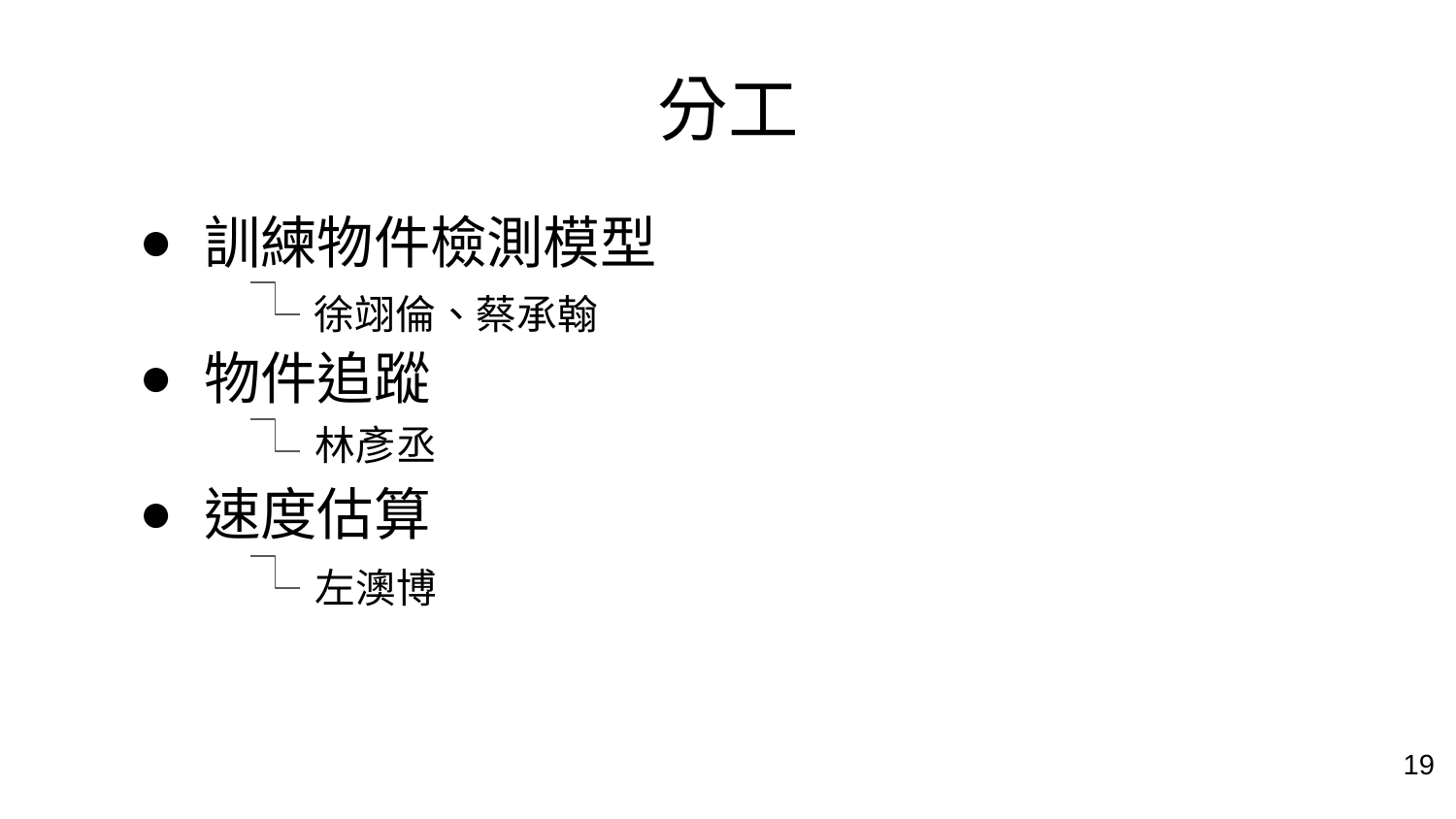

# 分工
訓練物件檢測模型

物件追蹤

速度估算
徐翊倫、蔡承翰
林彥丞
左澳博
19